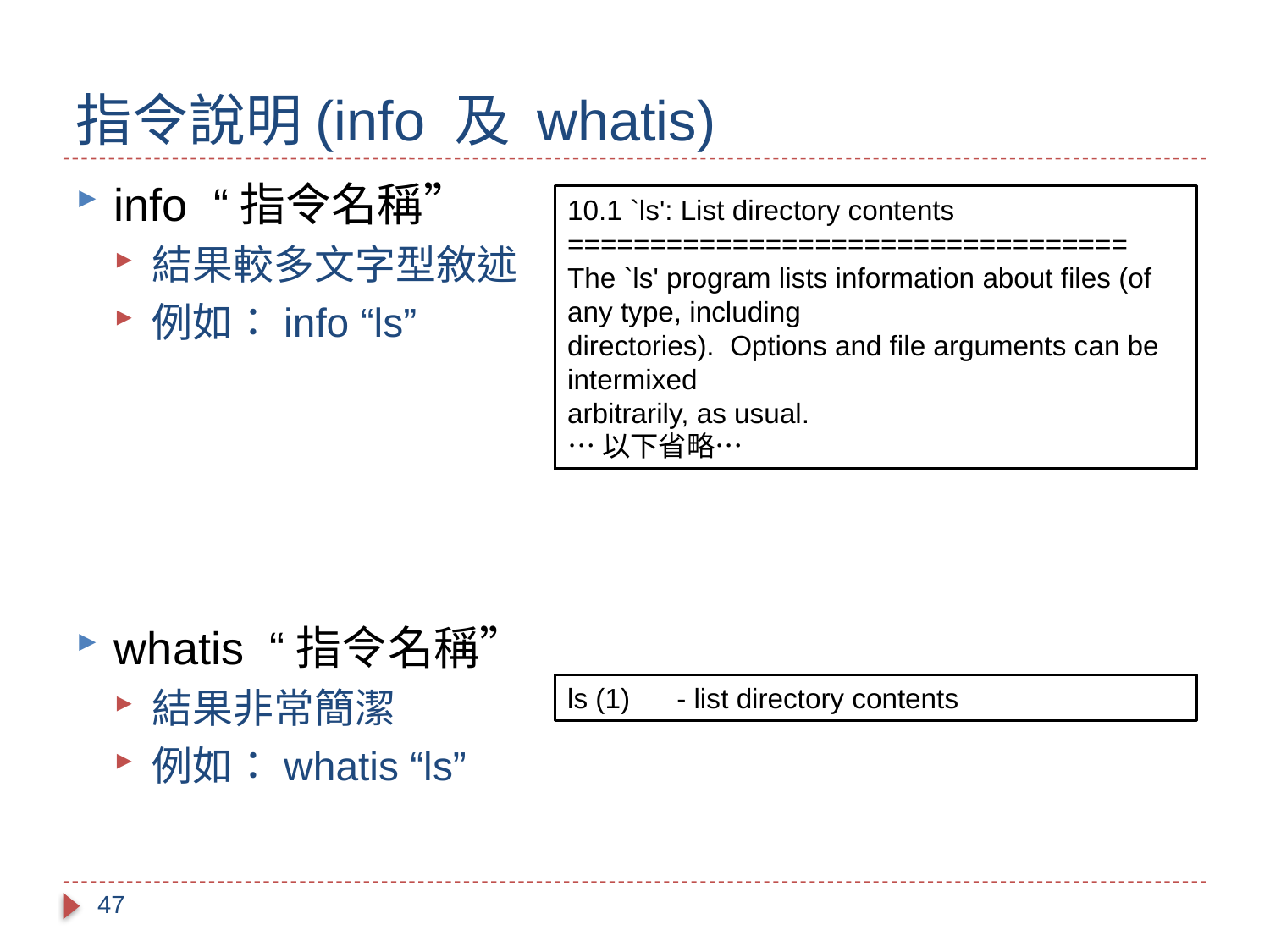

# 指令說明(info 及 whatis)
info  “指令名稱”
結果較多文字型敘述
例如：info “ls”

whatis  “指令名稱”
結果非常簡潔
例如：whatis “ls”

10.1 `ls': List directory contents
==================================
The `ls' program lists information about files (of any type, including
directories).  Options and file arguments can be intermixed
arbitrarily, as usual.
…以下省略…
ls (1)      - list directory contents
47